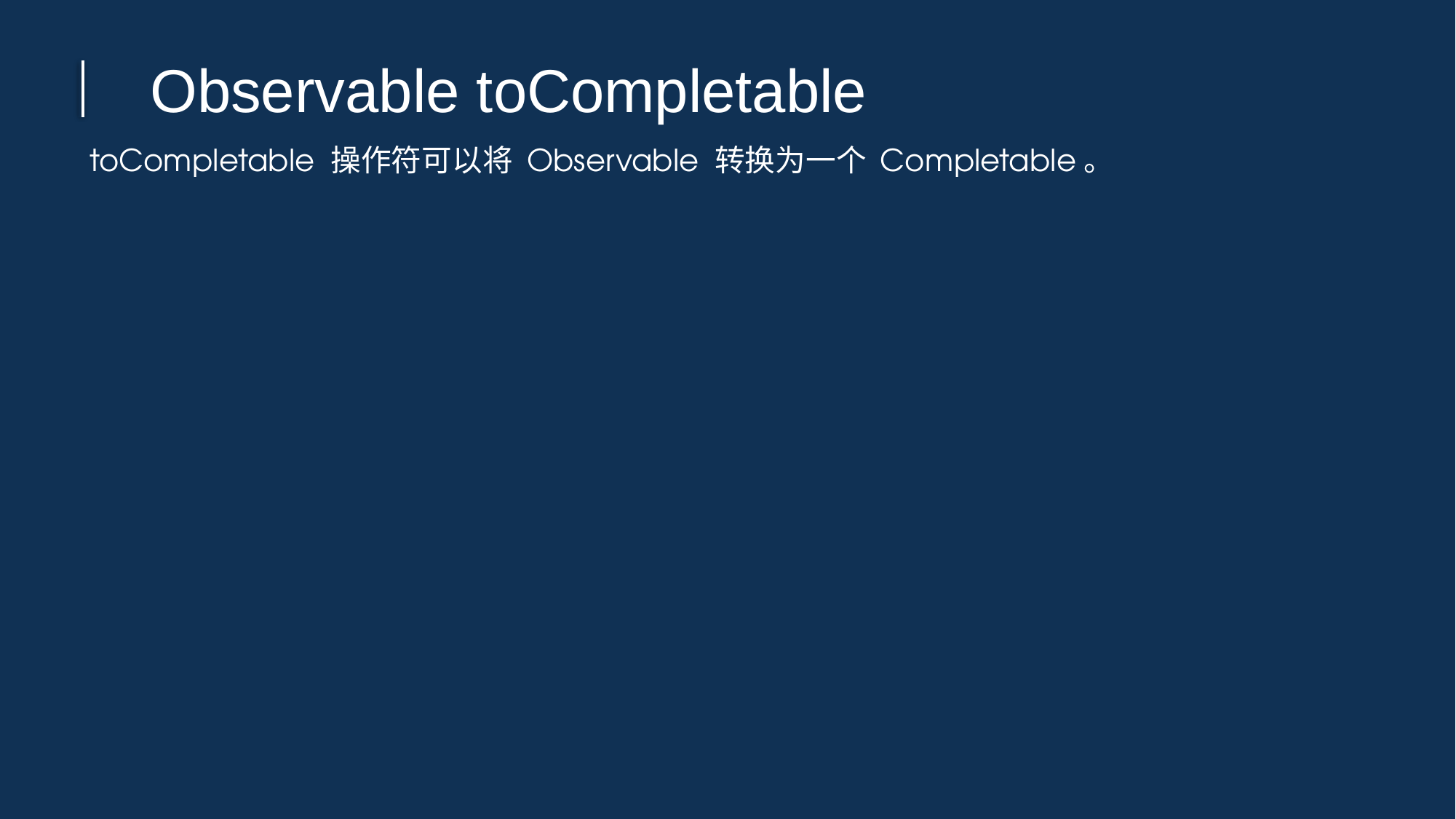

Observable toCompletable
toCompletable 操作符可以将 Observable 转换为一个 Completable。